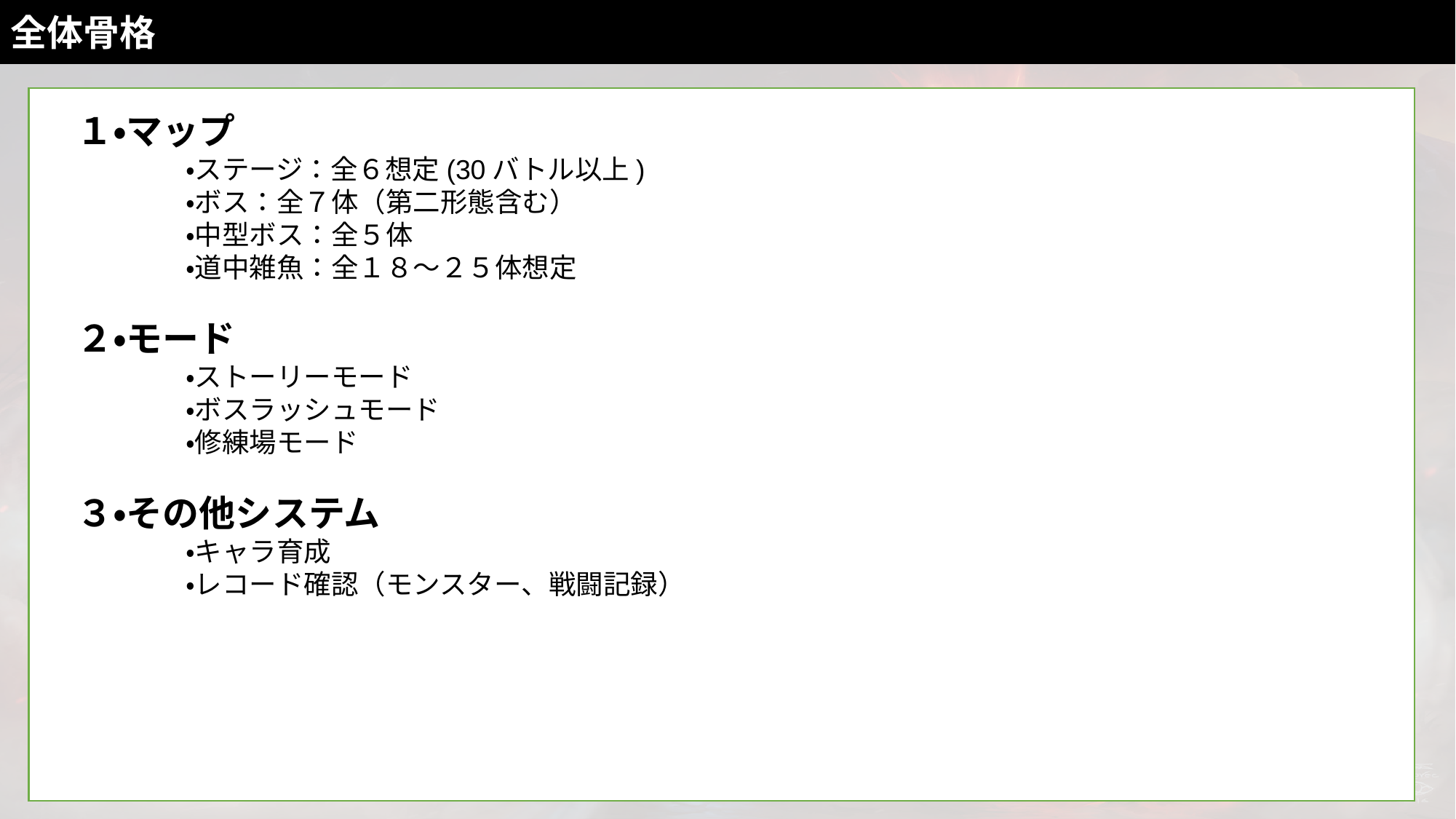

全体骨格

１・マップ
	・ステージ：全６想定(30バトル以上)
	・ボス：全７体（第二形態含む）
	・中型ボス：全５体
	・道中雑魚：全１８～２５体想定

２・モード
	・ストーリーモード
	・ボスラッシュモード
	・修練場モード

３・その他システム
	・キャラ育成
	・レコード確認（モンスター、戦闘記録）